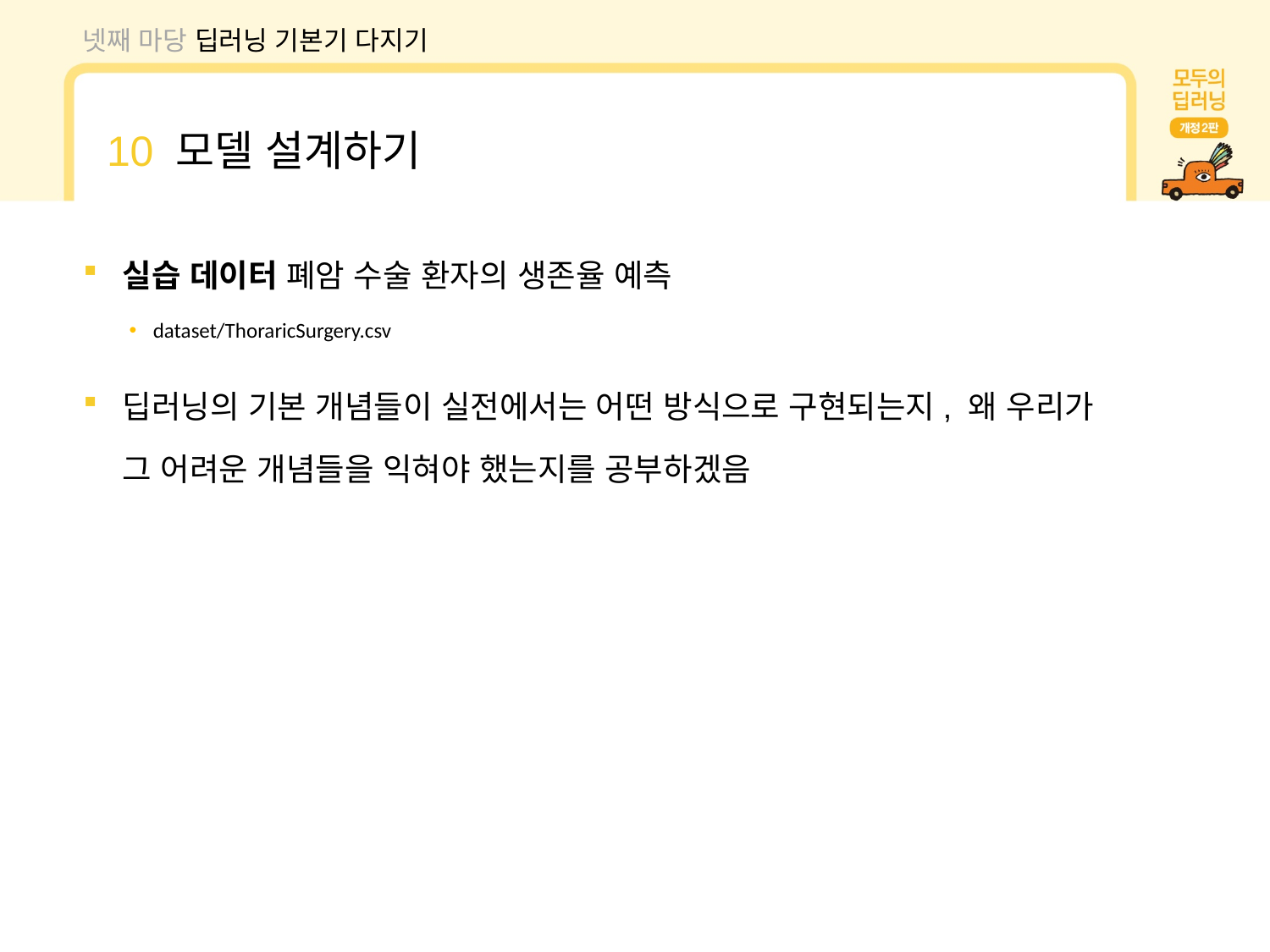

넷째 마당 딥러닝 기본기 다지기
10 모델 설계하기
실습 데이터 폐암 수술 환자의 생존율 예측
dataset/ThoraricSurgery.csv
딥러닝의 기본 개념들이 실전에서는 어떤 방식으로 구현되는지, 왜 우리가 그 어려운 개념들을 익혀야 했는지를 공부하겠음